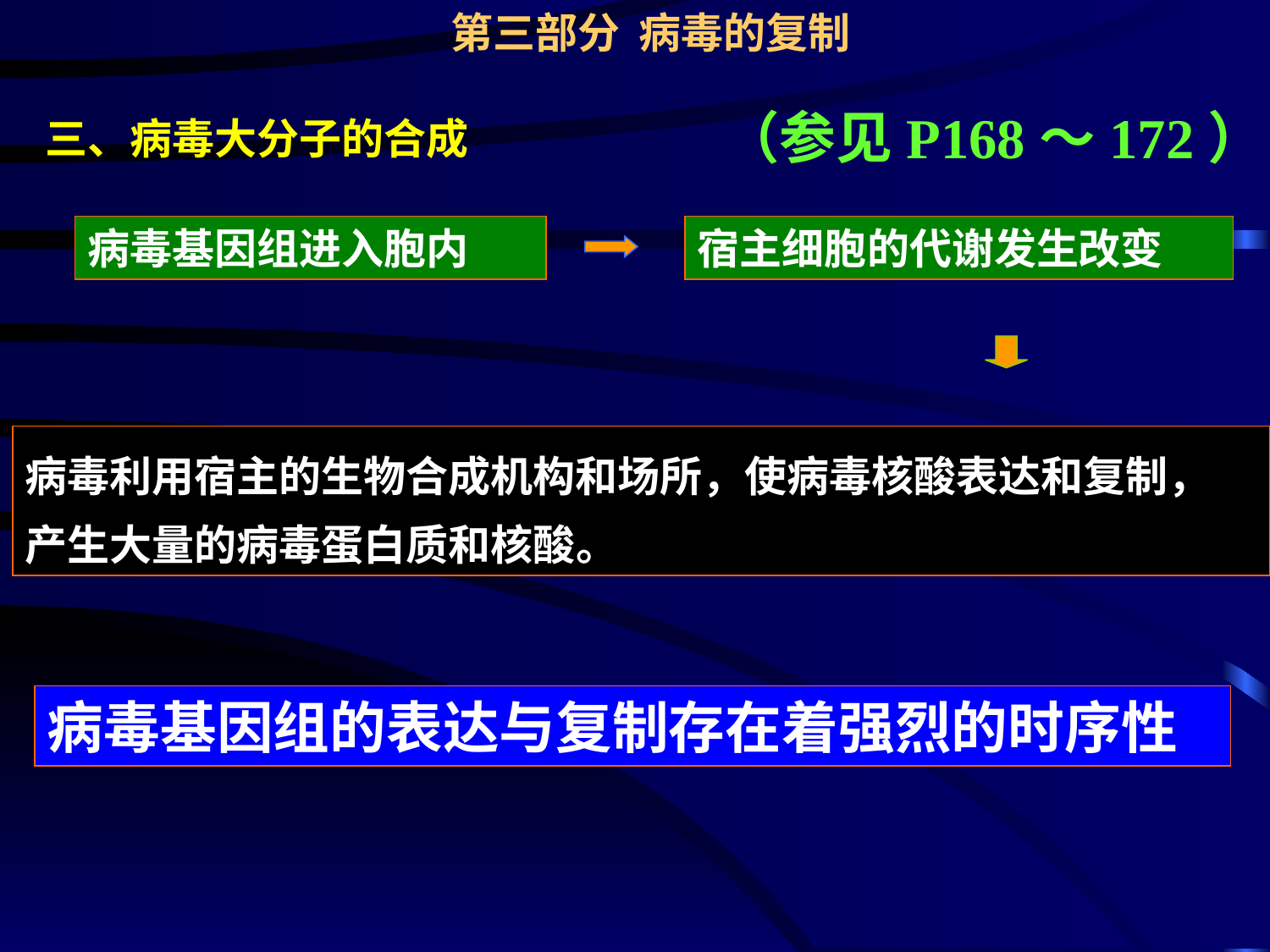

第三部分  病毒的复制
（参见P168～172）
三、病毒大分子的合成
病毒基因组进入胞内
宿主细胞的代谢发生改变

病毒利用宿主的生物合成机构和场所，使病毒核酸表达和复制，
产生大量的病毒蛋白质和核酸。
病毒基因组的表达与复制存在着强烈的时序性